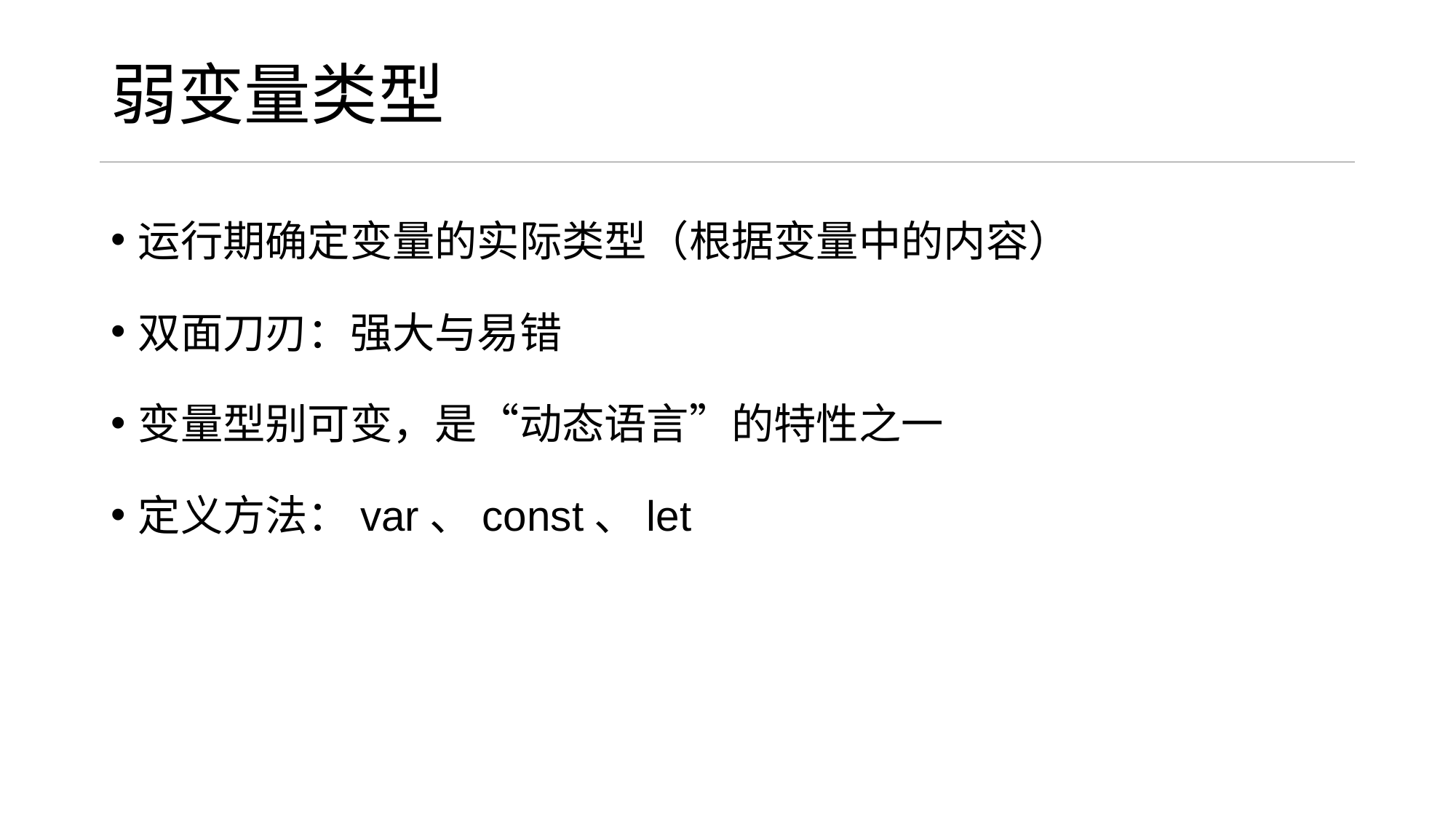

# 弱变量类型
运行期确定变量的实际类型（根据变量中的内容）
双面刀刃：强大与易错
变量型别可变，是“动态语言”的特性之一
定义方法：var、const、let